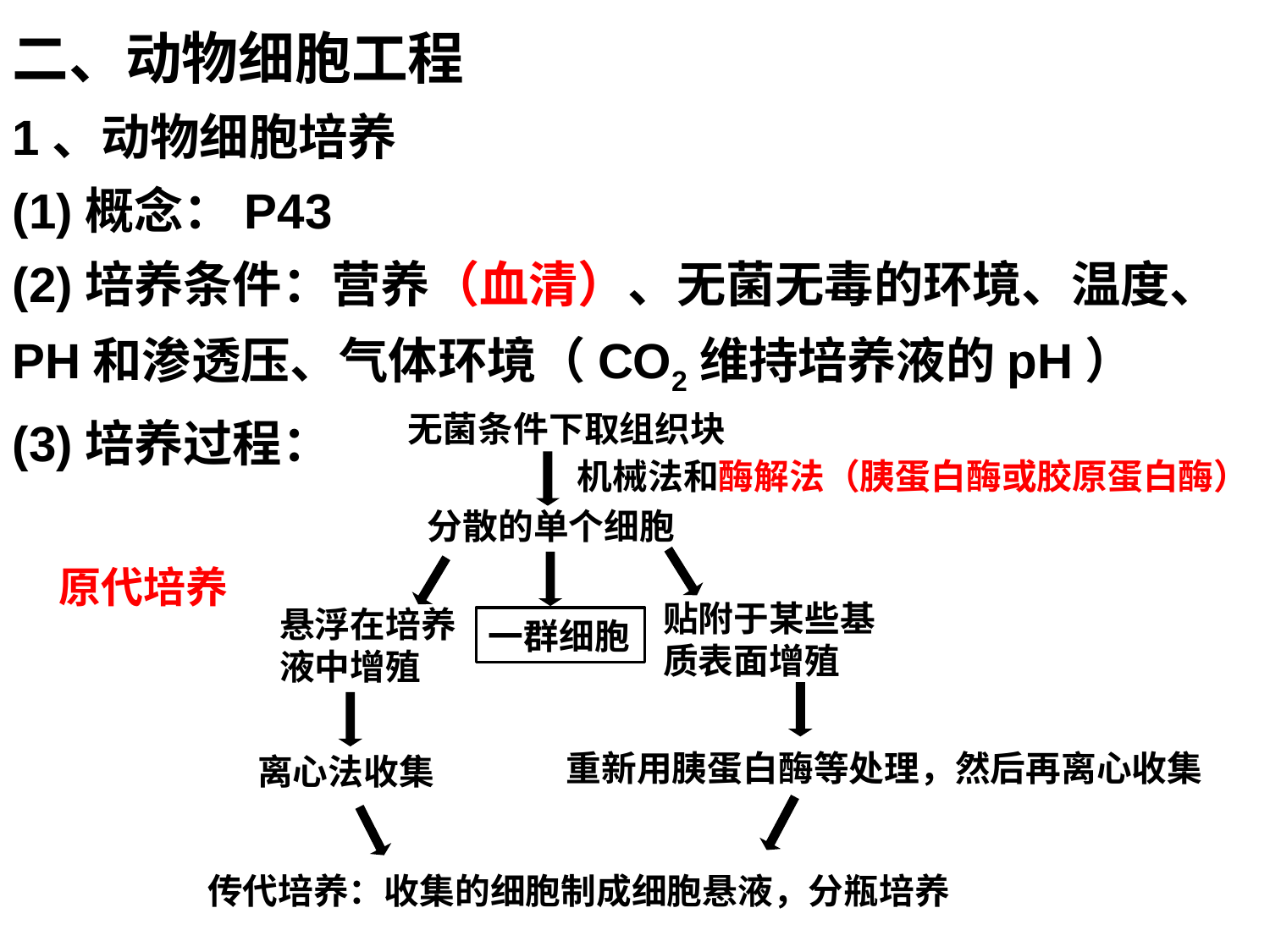

二、动物细胞工程
1、动物细胞培养
(1)概念：P43
(2)培养条件：营养（血清）、无菌无毒的环境、温度、PH和渗透压、气体环境（CO2维持培养液的pH）
(3)培养过程：
无菌条件下取组织块
机械法和酶解法（胰蛋白酶或胶原蛋白酶）

分散的单个细胞
原代培养

贴附于某些基质表面增殖
悬浮在培养液中增殖
一群细胞

重新用胰蛋白酶等处理，然后再离心收集
离心法收集

传代培养：收集的细胞制成细胞悬液，分瓶培养